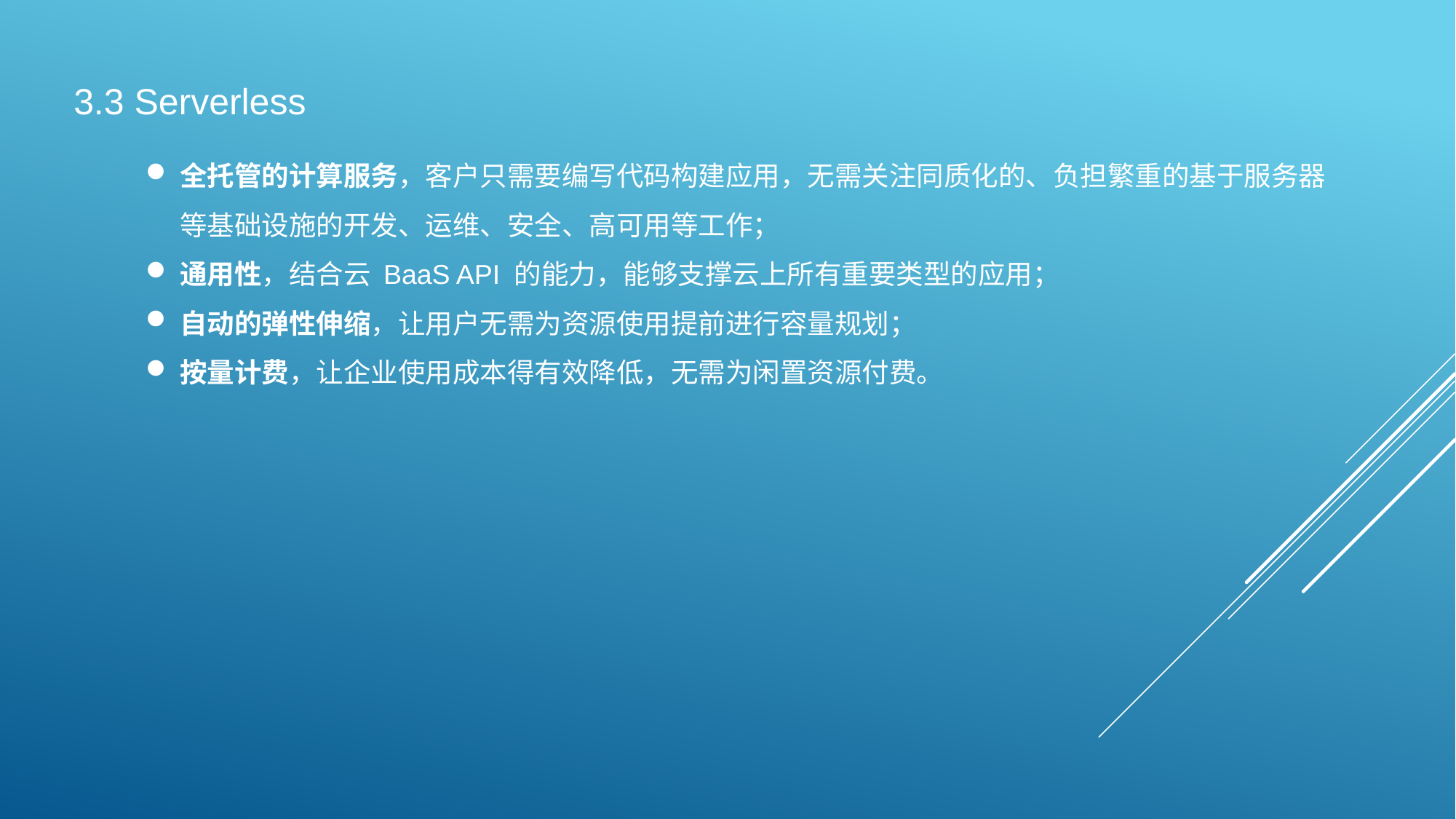

3.3 Serverless
全托管的计算服务，客户只需要编写代码构建应用，无需关注同质化的、负担繁重的基于服务器等基础设施的开发、运维、安全、高可用等工作；
通用性，结合云 BaaS API 的能力，能够支撑云上所有重要类型的应用；
自动的弹性伸缩，让用户无需为资源使用提前进行容量规划；
按量计费，让企业使用成本得有效降低，无需为闲置资源付费。